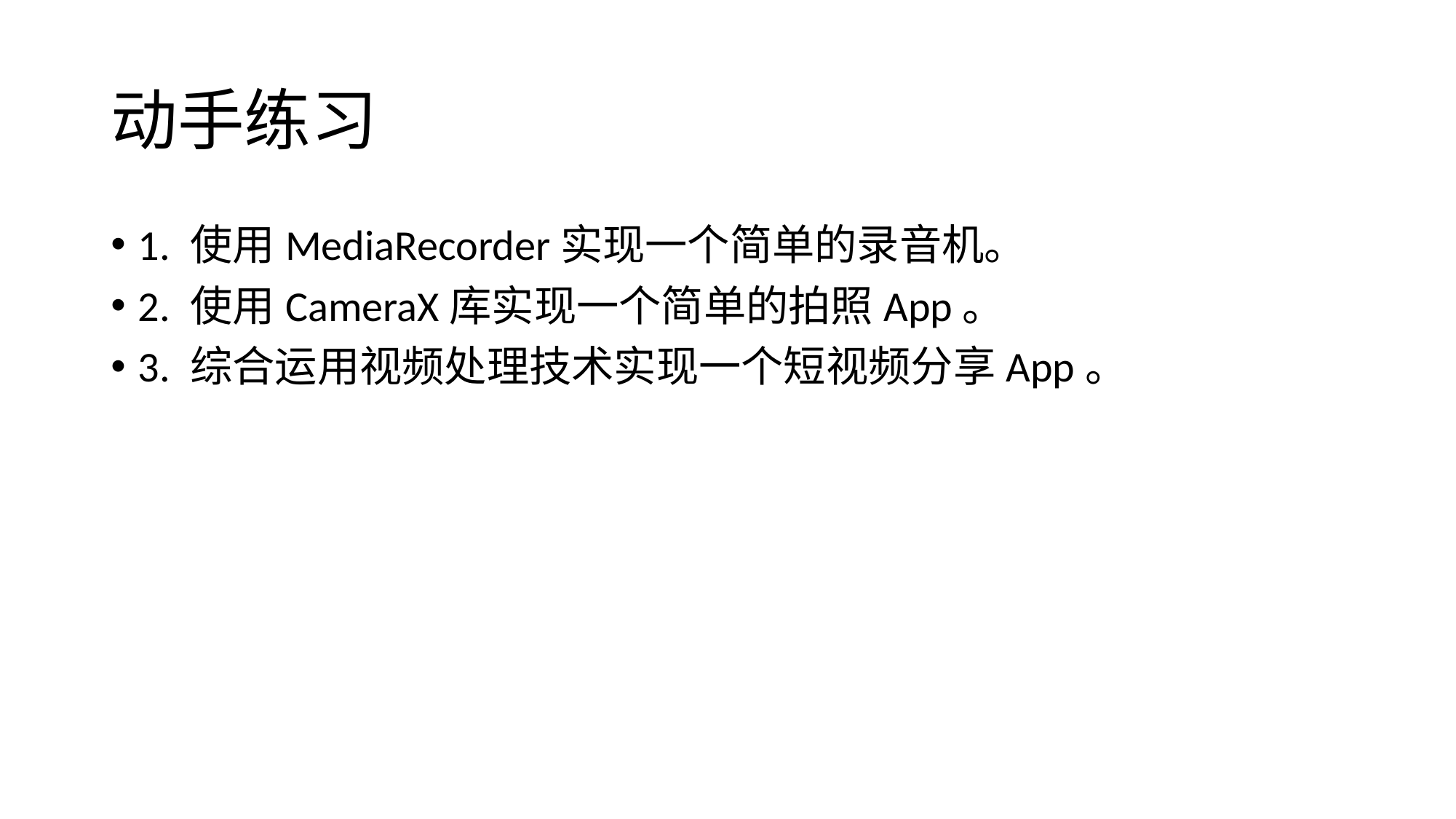

# 动手练习
1. 使用MediaRecorder实现一个简单的录音机。
2. 使用CameraX库实现一个简单的拍照App。
3. 综合运用视频处理技术实现一个短视频分享App。